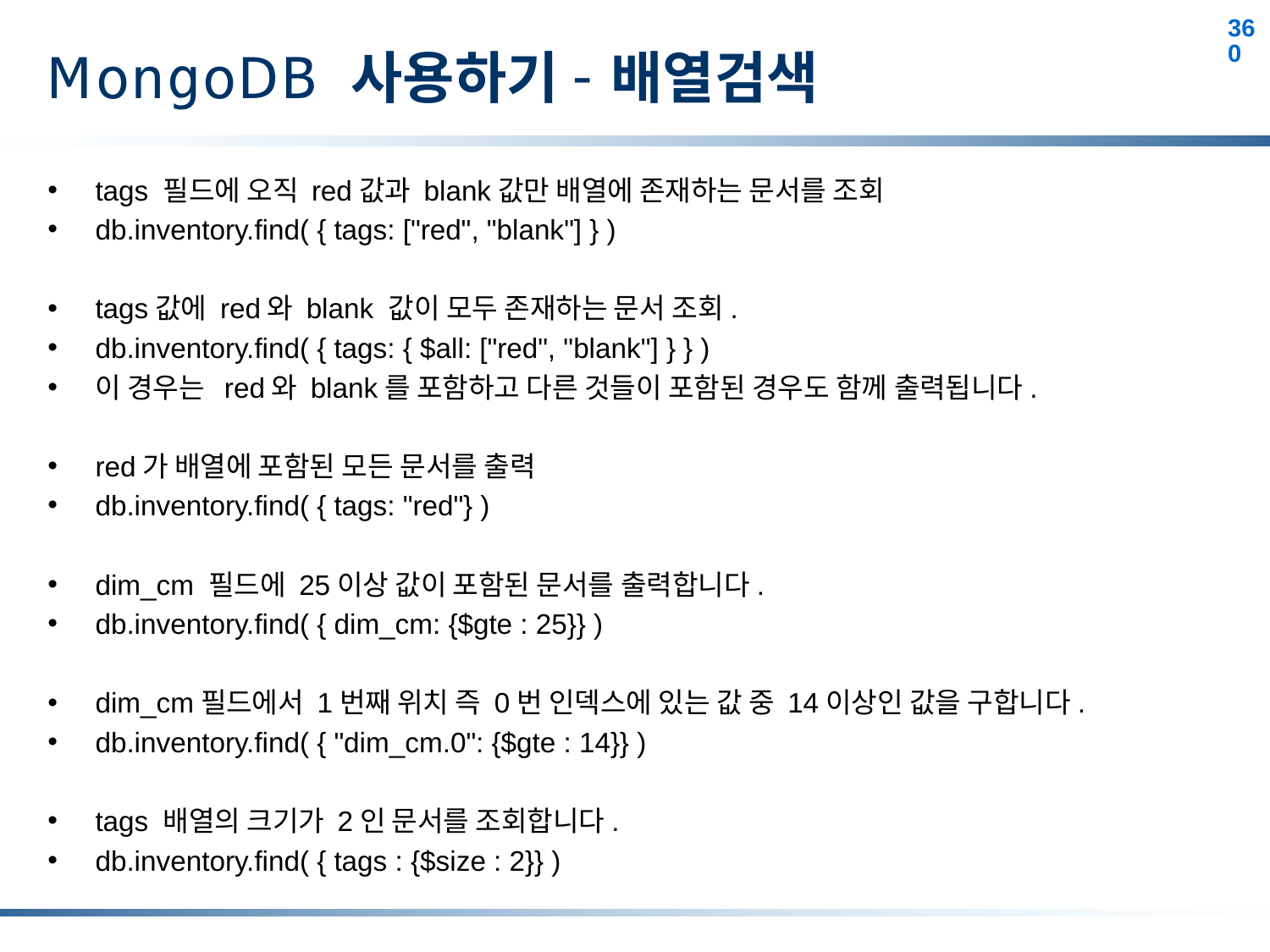

# MongoDB 사용하기-배열검색
tags 필드에 오직 red값과 blank값만 배열에 존재하는 문서를 조회
db.inventory.find( { tags: ["red", "blank"] } )

tags값에 red와 blank 값이 모두 존재하는 문서 조회.
db.inventory.find( { tags: { $all: ["red", "blank"] } } )
이 경우는  red와 blank를 포함하고 다른 것들이 포함된 경우도 함께 출력됩니다.

red가 배열에 포함된 모든 문서를 출력
db.inventory.find( { tags: "red"} )

dim_cm 필드에 25이상 값이 포함된 문서를 출력합니다.
db.inventory.find( { dim_cm: {$gte : 25}} )

dim_cm필드에서 1번째 위치 즉 0번 인덱스에 있는 값 중 14이상인 값을 구합니다.
db.inventory.find( { "dim_cm.0": {$gte : 14}} )

tags 배열의 크기가 2인 문서를 조회합니다.
db.inventory.find( { tags : {$size : 2}} )